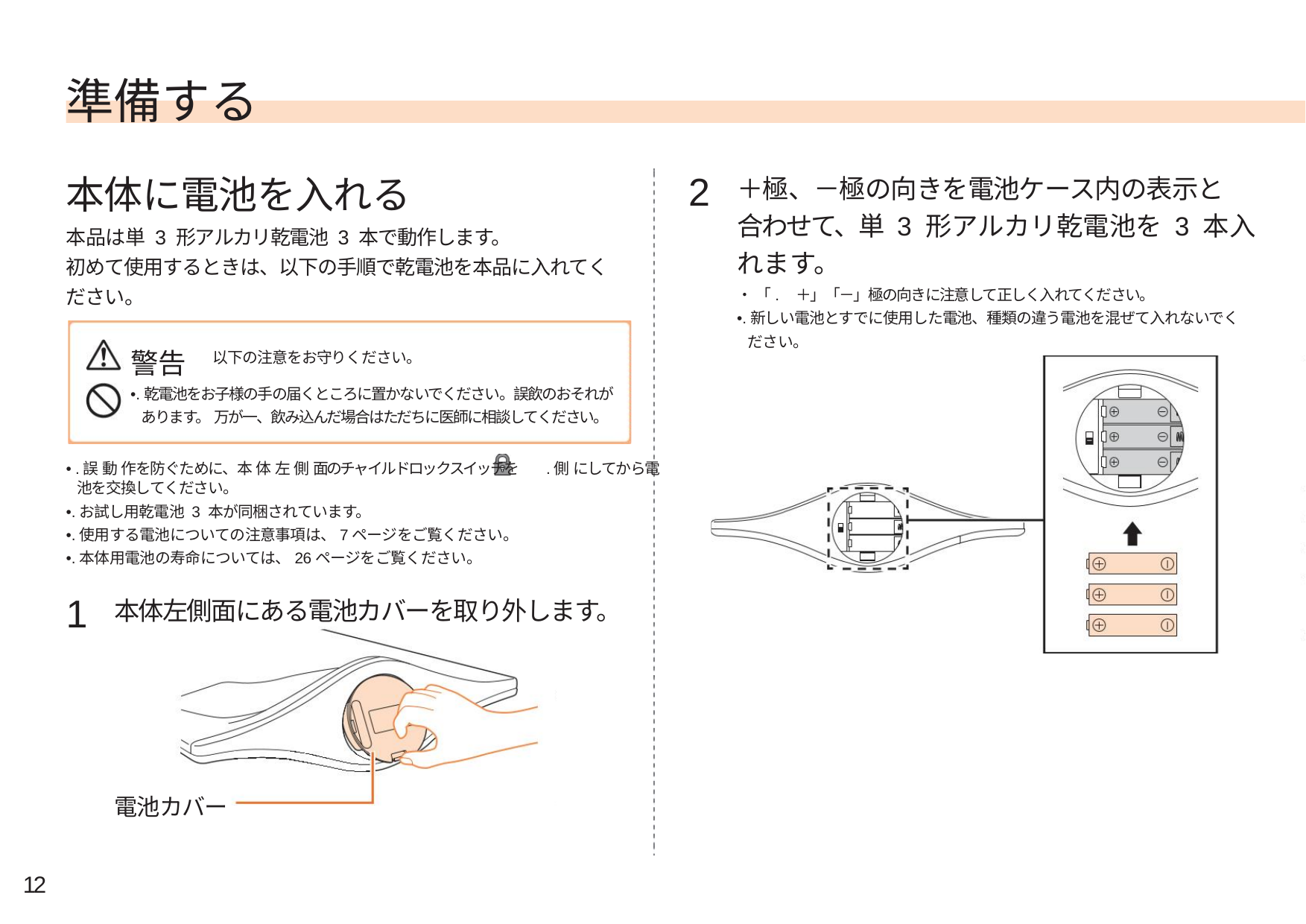

準備する

2
本体に電池を入れる
本品は単 3 形アルカリ乾電池 3 本で動作します。
初めて使用するときは、以下の手順で乾電池を本品に入れてく
ださい。
＋極、－極の向きを電池ケース内の表示と
合わせて、単 3 形アルカリ乾電池を 3 本入
れます。
•「. ＋」「－」極の向きに注意して正しく入れてください。
•.新しい電池とすでに使用した電池、種類の違う電池を混ぜて入れないでく
ださい。

警告
以下の注意をお守りください。

•.乾電池をお子様の手の届くところに置かないでください。誤飲のおそれが
あります。 万が一、飲み込んだ場合はただちに医師に相談してください。
• .誤 動 作を防ぐために、本 体 左 側 面のチャイルドロックスイッチを .側 にしてから電
池を交換してください。
•.お試し用乾電池 3 本が同梱されています。
•.使用する電池についての注意事項は、7ページをご覧ください。
•.本体用電池の寿命については、26ページをご覧ください。

1
本体左側面にある電池カバーを取り外します。

電池カバー
12